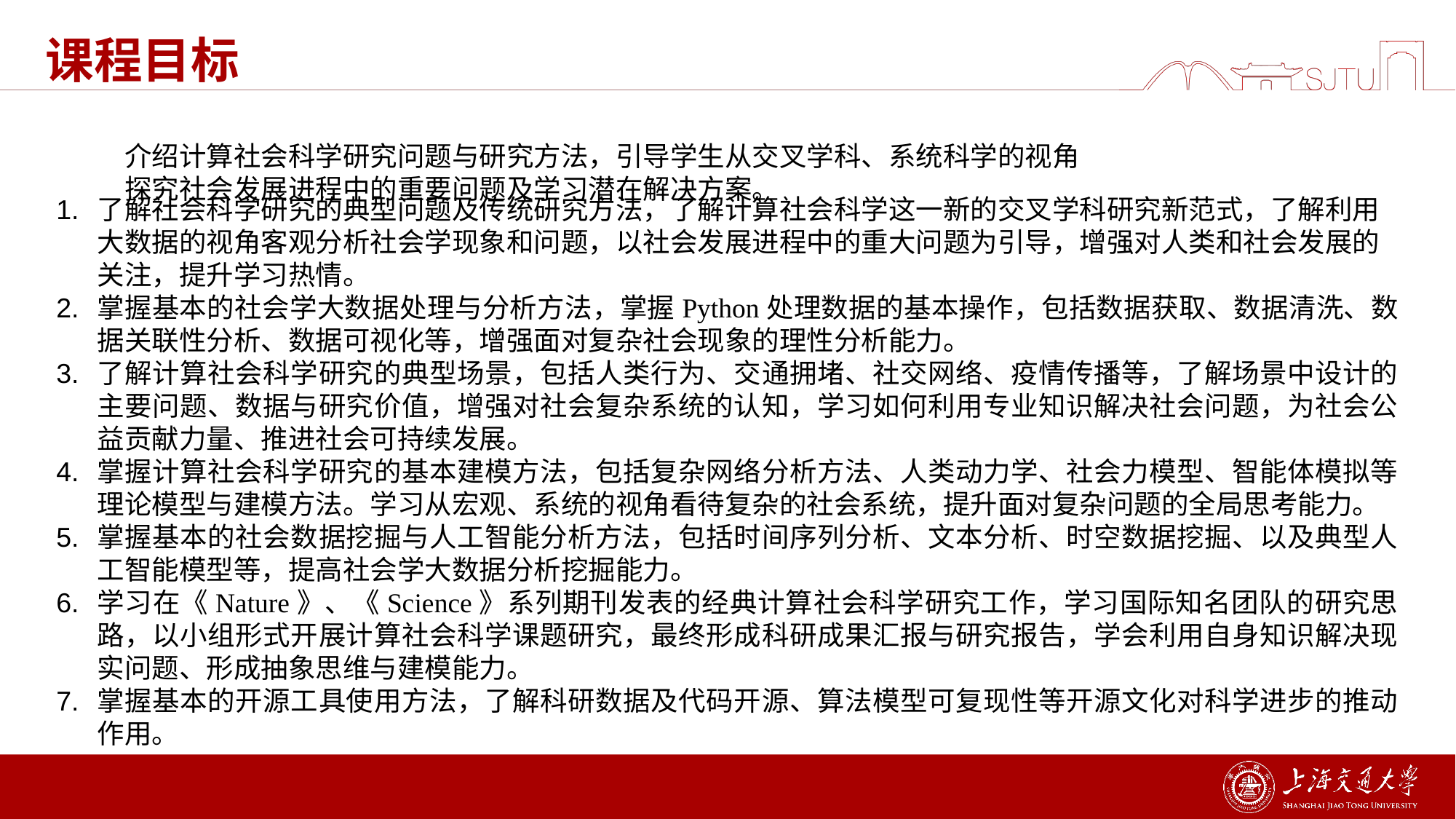

# 课程目标
介绍计算社会科学研究问题与研究方法，引导学生从交叉学科、系统科学的视角探究社会发展进程中的重要问题及学习潜在解决方案。
了解社会科学研究的典型问题及传统研究方法，了解计算社会科学这一新的交叉学科研究新范式，了解利用大数据的视角客观分析社会学现象和问题，以社会发展进程中的重大问题为引导，增强对人类和社会发展的关注，提升学习热情。
掌握基本的社会学大数据处理与分析方法，掌握Python处理数据的基本操作，包括数据获取、数据清洗、数据关联性分析、数据可视化等，增强面对复杂社会现象的理性分析能力。
了解计算社会科学研究的典型场景，包括人类行为、交通拥堵、社交网络、疫情传播等，了解场景中设计的主要问题、数据与研究价值，增强对社会复杂系统的认知，学习如何利用专业知识解决社会问题，为社会公益贡献力量、推进社会可持续发展。
掌握计算社会科学研究的基本建模方法，包括复杂网络分析方法、人类动力学、社会力模型、智能体模拟等理论模型与建模方法。学习从宏观、系统的视角看待复杂的社会系统，提升面对复杂问题的全局思考能力。
掌握基本的社会数据挖掘与人工智能分析方法，包括时间序列分析、文本分析、时空数据挖掘、以及典型人工智能模型等，提高社会学大数据分析挖掘能力。
学习在《Nature》、《Science》系列期刊发表的经典计算社会科学研究工作，学习国际知名团队的研究思路，以小组形式开展计算社会科学课题研究，最终形成科研成果汇报与研究报告，学会利用自身知识解决现实问题、形成抽象思维与建模能力。
掌握基本的开源工具使用方法，了解科研数据及代码开源、算法模型可复现性等开源文化对科学进步的推动作用。